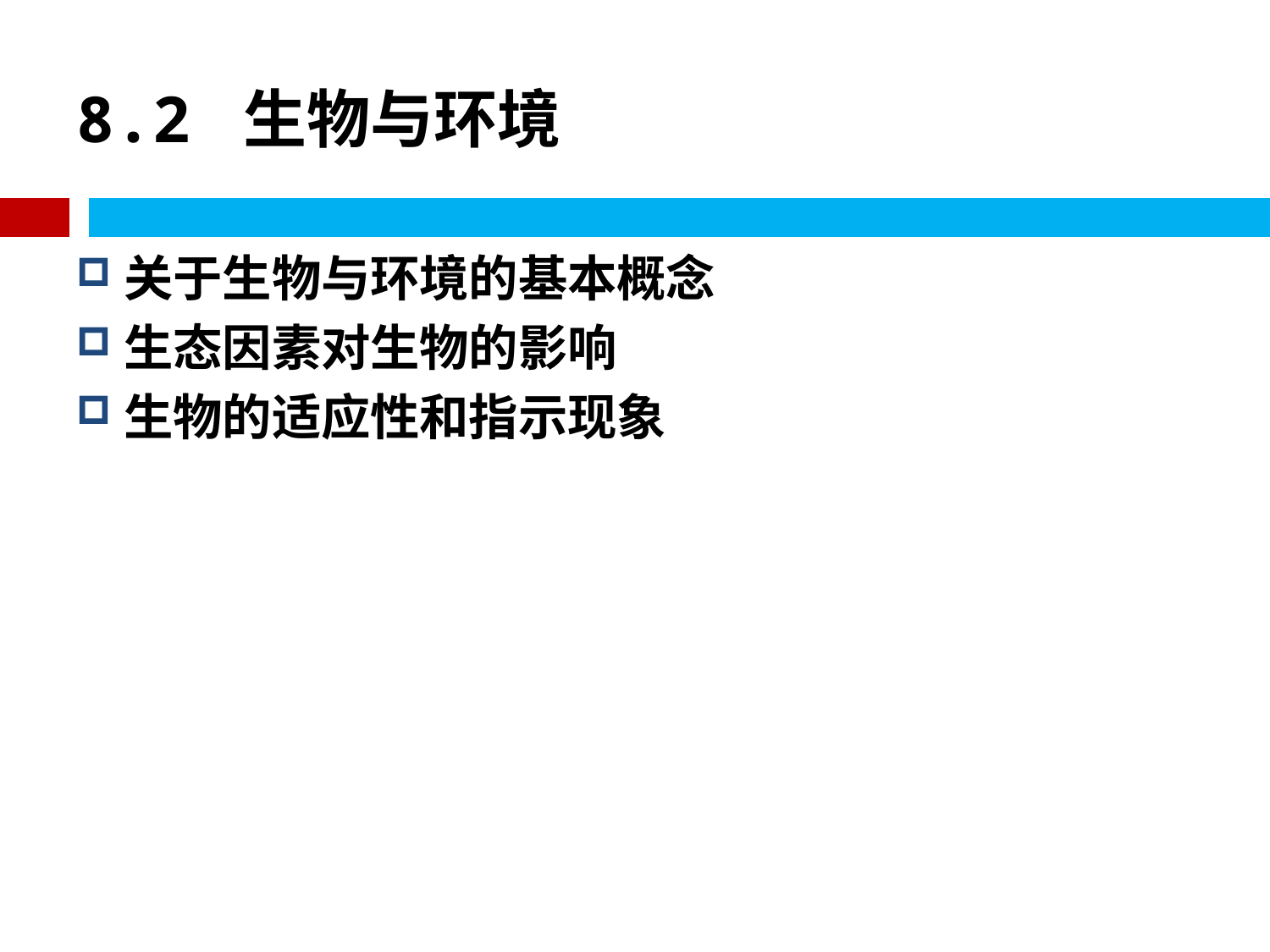

# 8.2 生物与环境
关于生物与环境的基本概念
生态因素对生物的影响
生物的适应性和指示现象